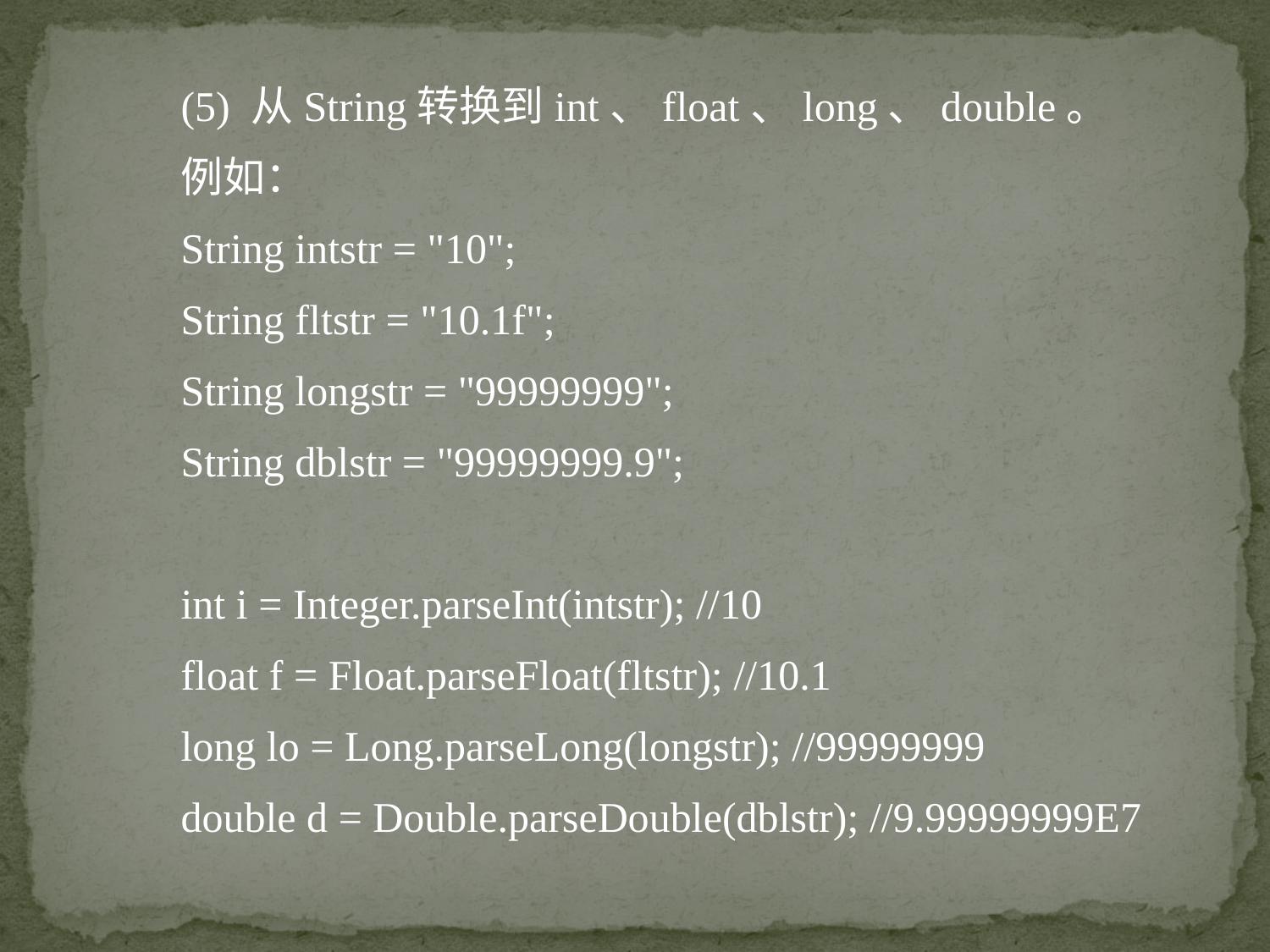

(5) 从String转换到int、float、long、double。
例如：
String intstr = "10";
String fltstr = "10.1f";
String longstr = "99999999";
String dblstr = "99999999.9";

int i = Integer.parseInt(intstr); //10
float f = Float.parseFloat(fltstr); //10.1
long lo = Long.parseLong(longstr); //99999999
double d = Double.parseDouble(dblstr); //9.99999999E7